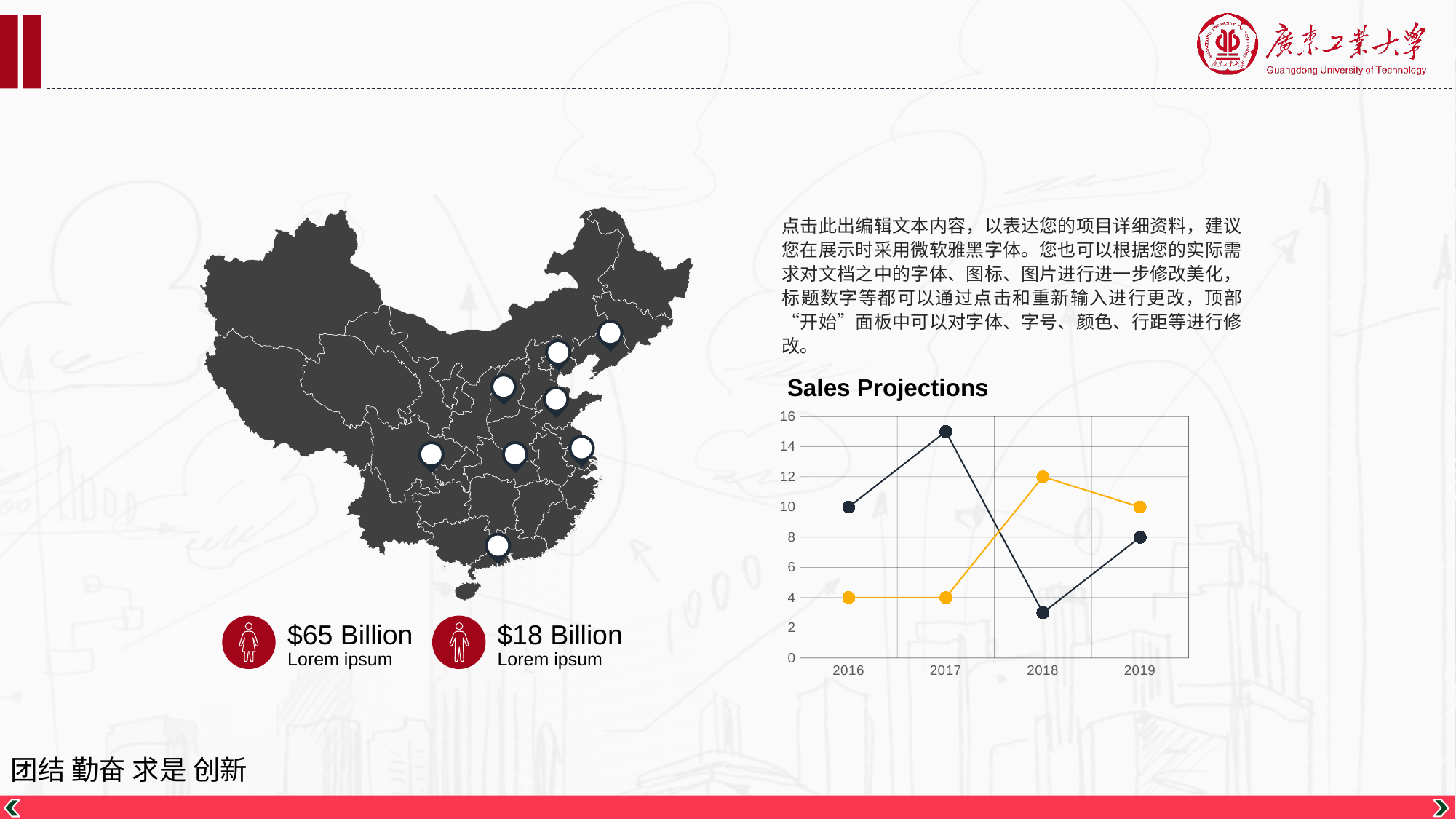

点击此出编辑文本内容，以表达您的项目详细资料，建议您在展示时采用微软雅黑字体。您也可以根据您的实际需求对文档之中的字体、图标、图片进行进一步修改美化，标题数字等都可以通过点击和重新输入进行更改，顶部“开始”面板中可以对字体、字号、颜色、行距等进行修改。

Sales Projections

### Chart

| Category | Series 1 | Series 2 |
|---|---|---|
| 2016 | 10.0 | 4.0 |
| 2017 | 15.0 | 4.0 |
| 2018 | 3.0 | 12.0 |
| 2019 | 8.0 | 10.0 |

$65 Billion
Lorem ipsum
$18 Billion
Lorem ipsum